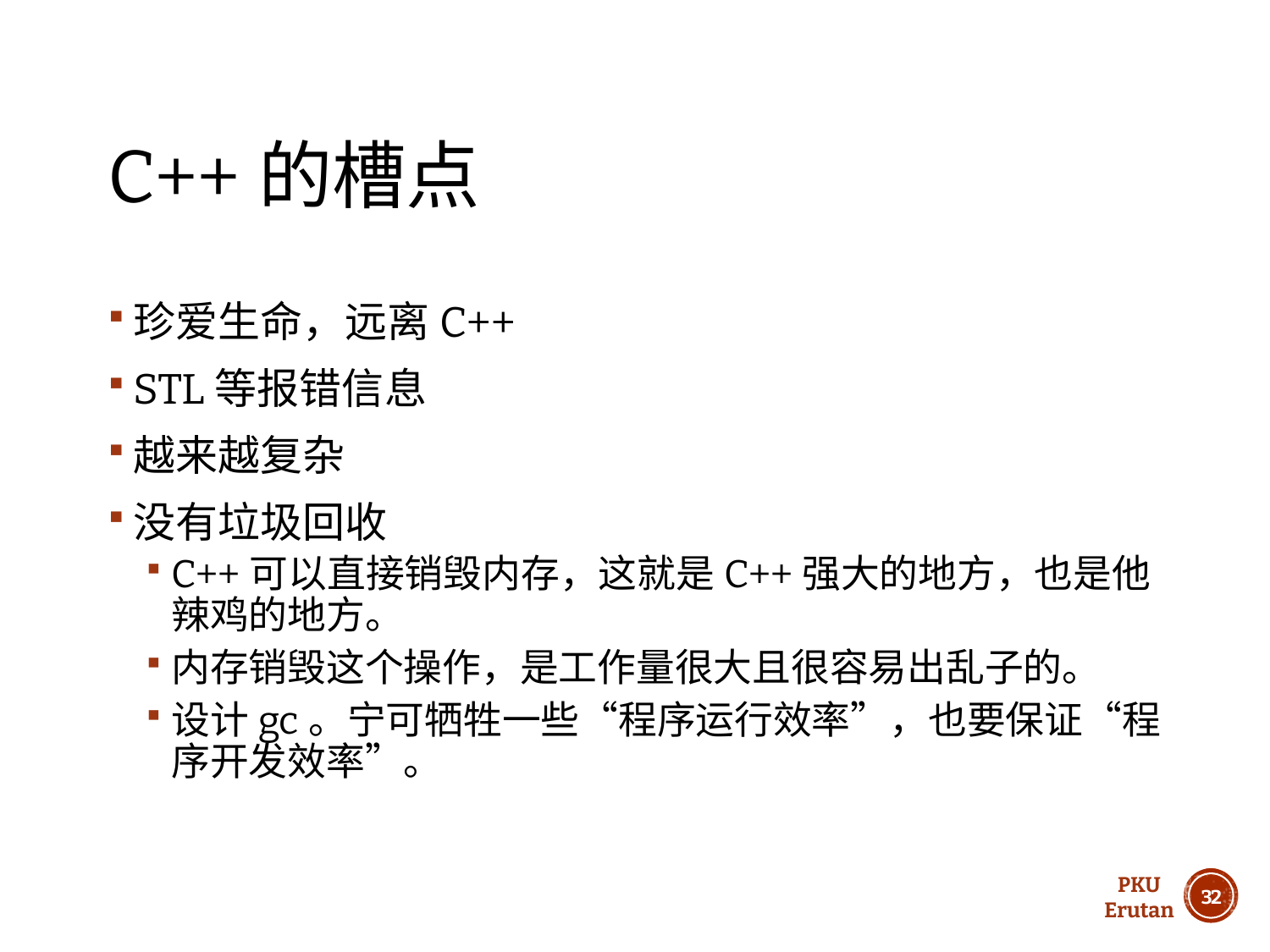

# C++的槽点
珍爱生命，远离C++
STL等报错信息
越来越复杂
没有垃圾回收
C++可以直接销毁内存，这就是C++强大的地方，也是他辣鸡的地方。
内存销毁这个操作，是工作量很大且很容易出乱子的。
设计gc。宁可牺牲一些“程序运行效率”，也要保证“程序开发效率”。
PKU
Erutan
32